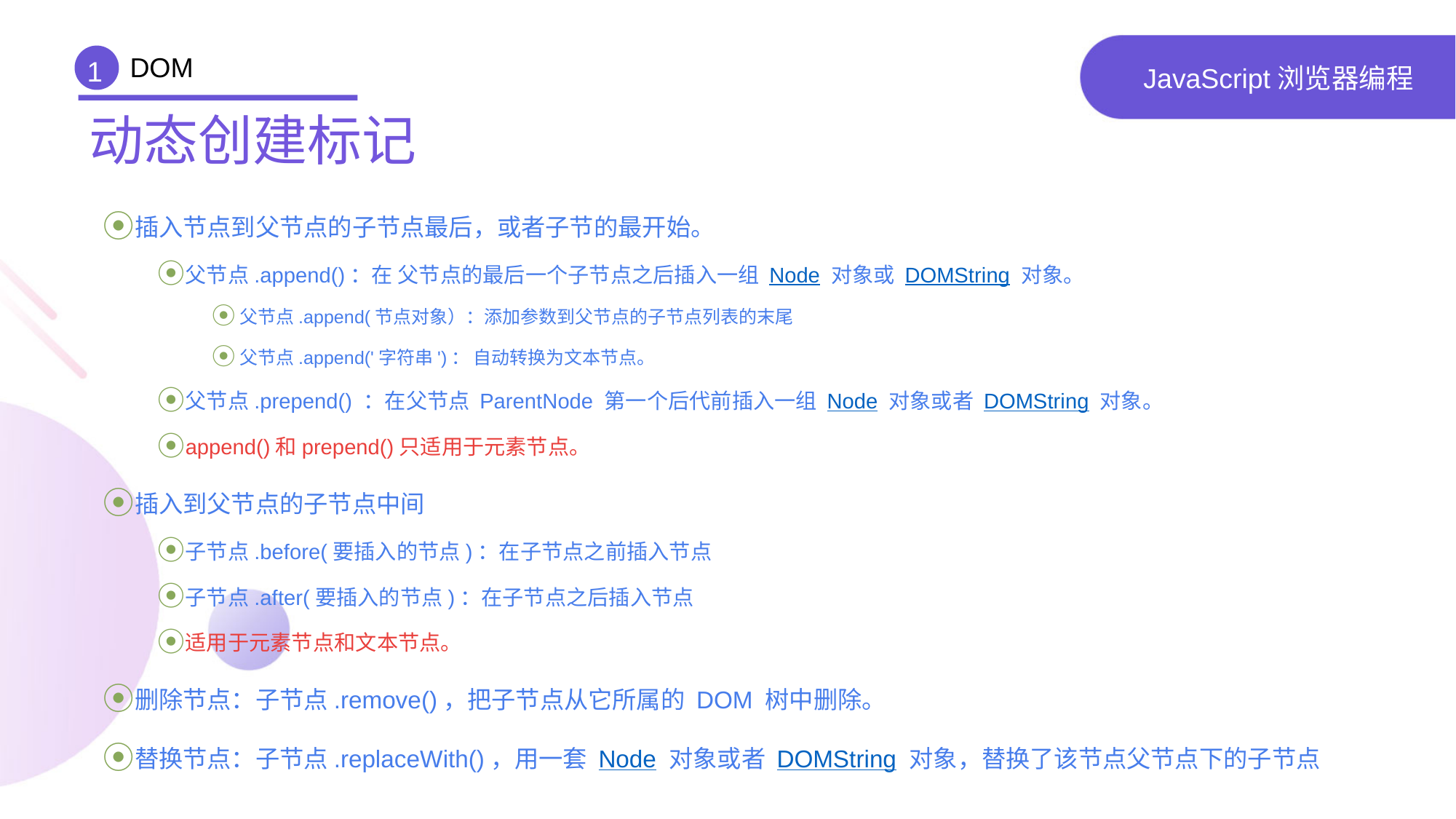

DOM
1
# JavaScript浏览器编程
动态创建标记
插入节点到父节点的子节点最后，或者子节的最开始。
父节点.append()：在 父节点的最后一个子节点之后插入一组 Node 对象或 DOMString 对象。
父节点.append(节点对象）：添加参数到父节点的子节点列表的末尾
父节点.append('字符串')： 自动转换为文本节点。
父节点.prepend() ：在父节点 ParentNode 第一个后代前插入一组 Node 对象或者 DOMString 对象。
append()和prepend()只适用于元素节点。
插入到父节点的子节点中间
子节点.before(要插入的节点)：在子节点之前插入节点
子节点.after(要插入的节点)：在子节点之后插入节点
适用于元素节点和文本节点。
删除节点：子节点.remove()，把子节点从它所属的 DOM 树中删除。
替换节点：子节点.replaceWith()，用一套 Node 对象或者 DOMString 对象，替换了该节点父节点下的子节点